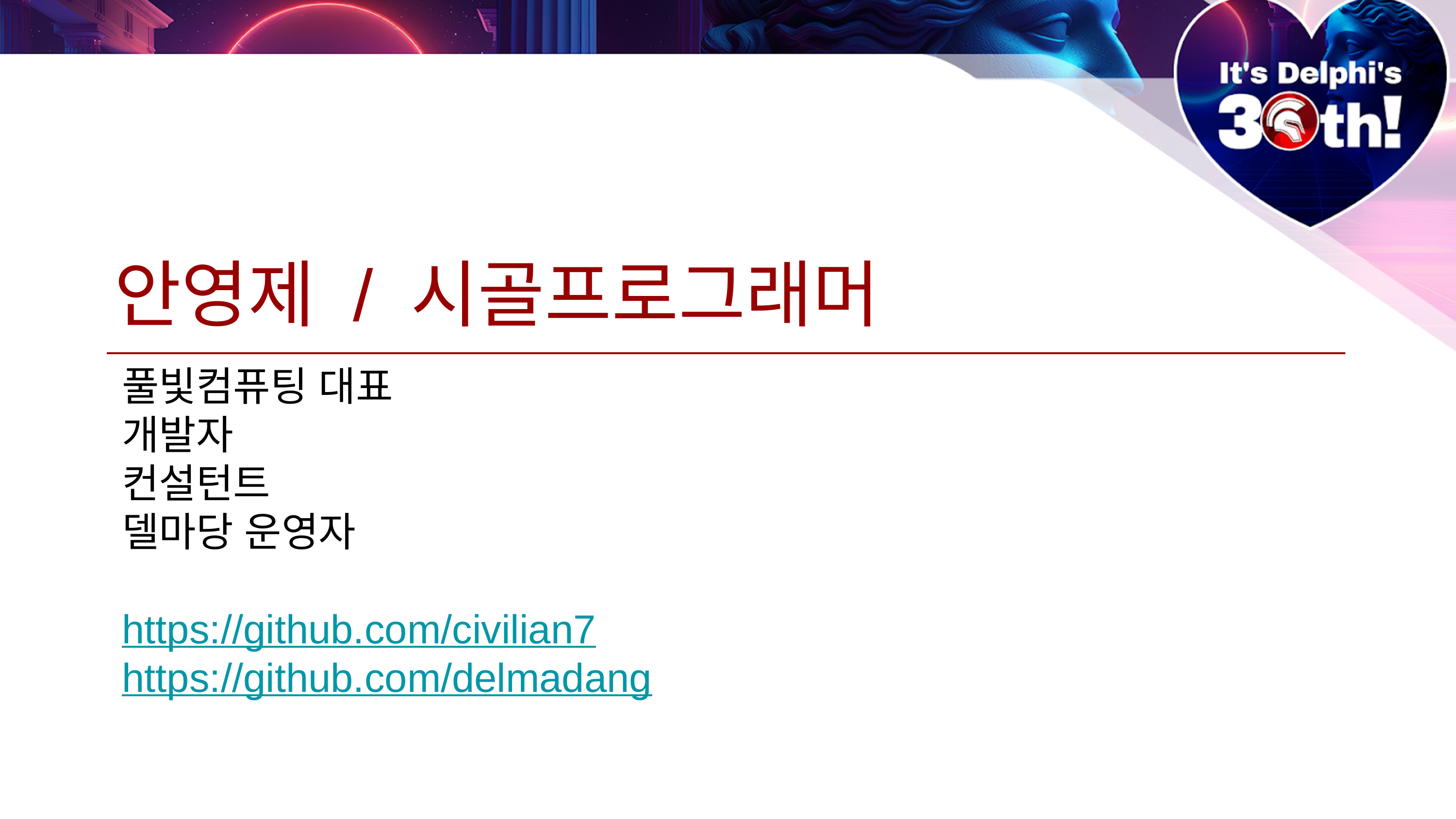

안영제 / 시골프로그래머
풀빛컴퓨팅 대표
개발자
컨설턴트
델마당 운영자

https://github.com/civilian7
https://github.com/delmadang